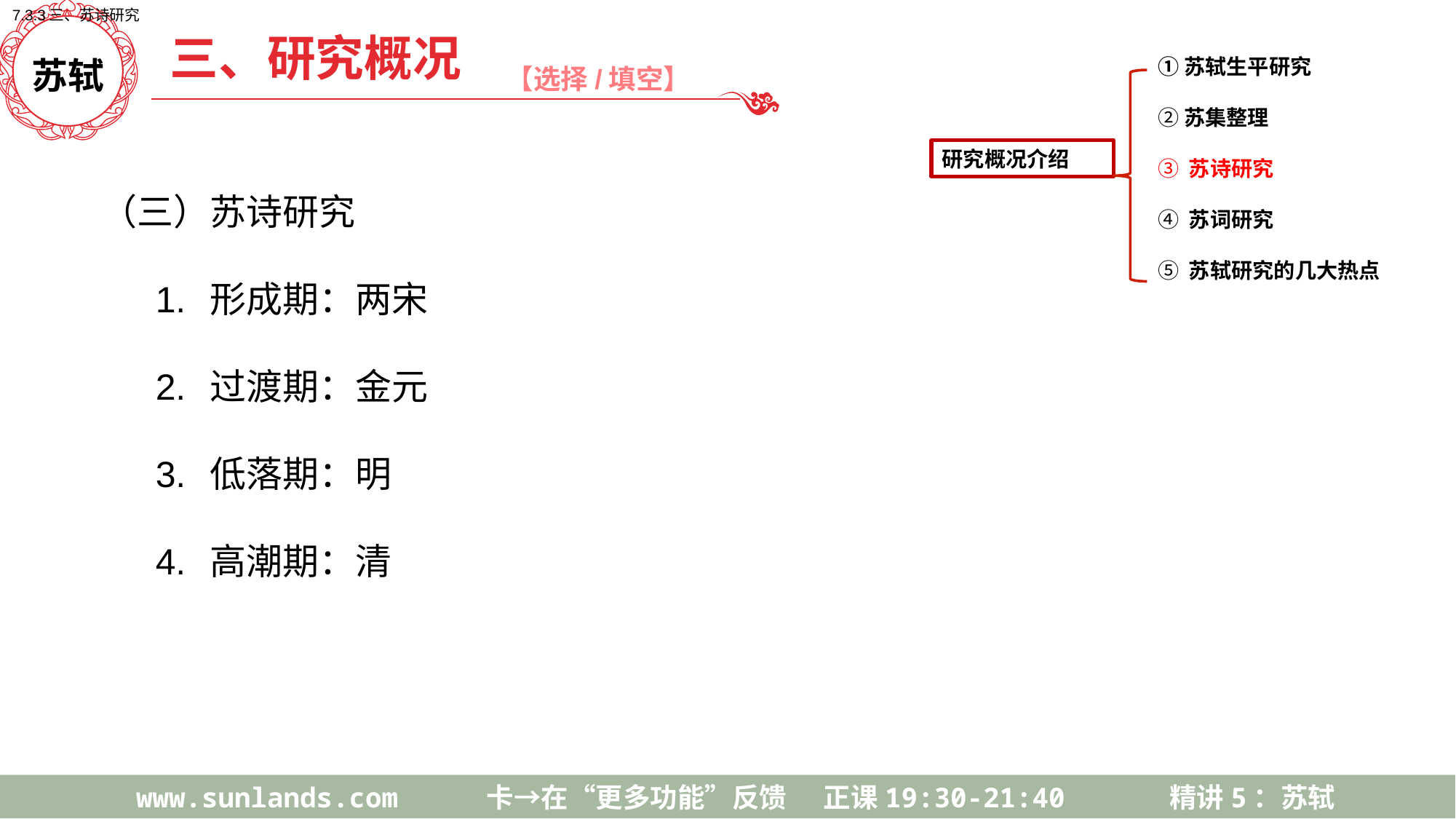

7.3.3三、苏诗研究

三、研究概况
【选择/填空】
苏轼
①苏轼生平研究

②苏集整理

③ 苏诗研究

④ 苏词研究

⑤ 苏轼研究的几大热点

研究概况介绍

（三）苏诗研究
形成期：两宋
过渡期：金元
低落期：明
高潮期：清